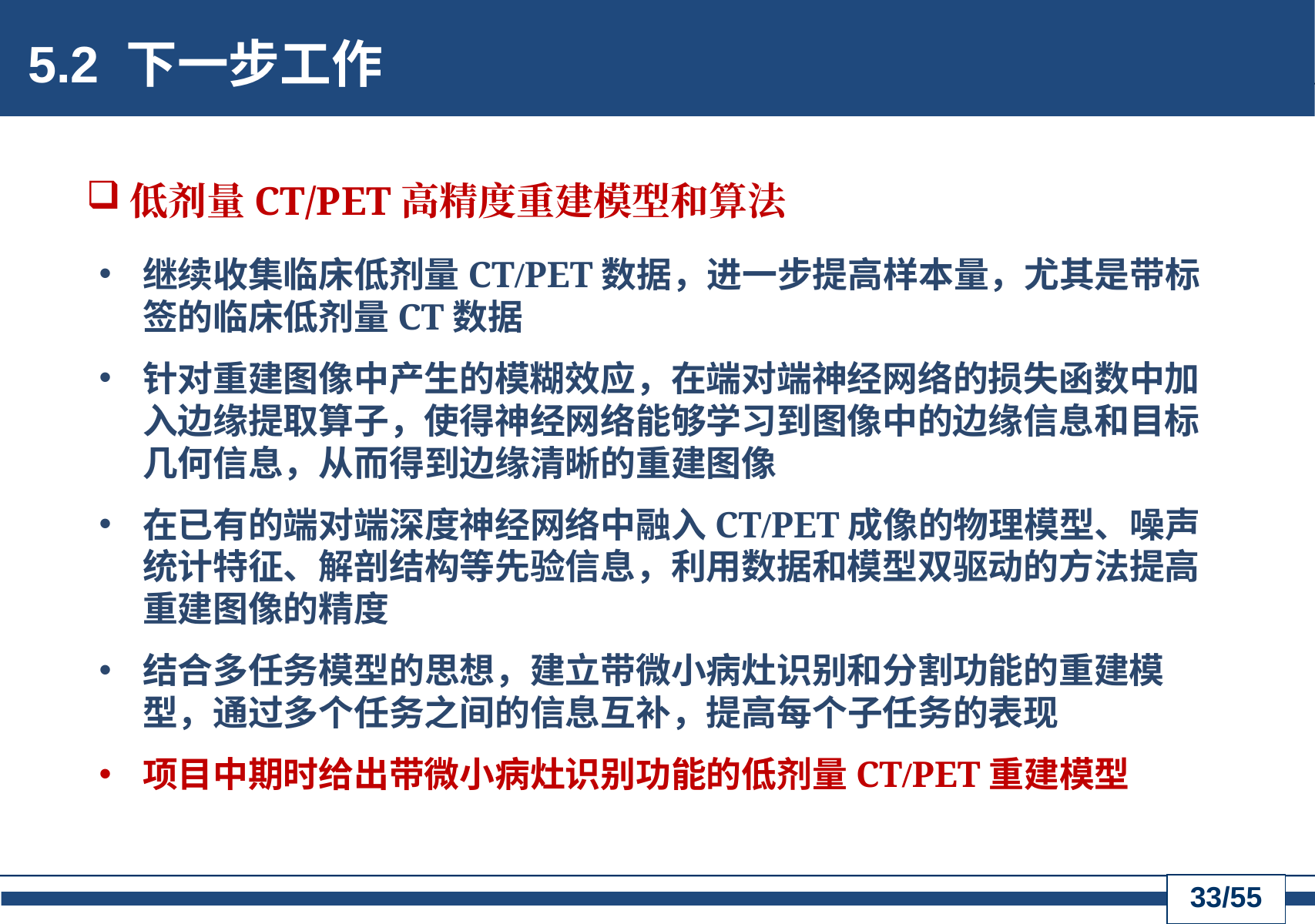

5.2 下一步工作
低剂量CT/PET高精度重建模型和算法
继续收集临床低剂量CT/PET数据，进一步提高样本量，尤其是带标签的临床低剂量CT数据
针对重建图像中产生的模糊效应，在端对端神经网络的损失函数中加入边缘提取算子，使得神经网络能够学习到图像中的边缘信息和目标几何信息，从而得到边缘清晰的重建图像
在已有的端对端深度神经网络中融入CT/PET成像的物理模型、噪声统计特征、解剖结构等先验信息，利用数据和模型双驱动的方法提高重建图像的精度
结合多任务模型的思想，建立带微小病灶识别和分割功能的重建模型，通过多个任务之间的信息互补，提高每个子任务的表现
项目中期时给出带微小病灶识别功能的低剂量CT/PET重建模型